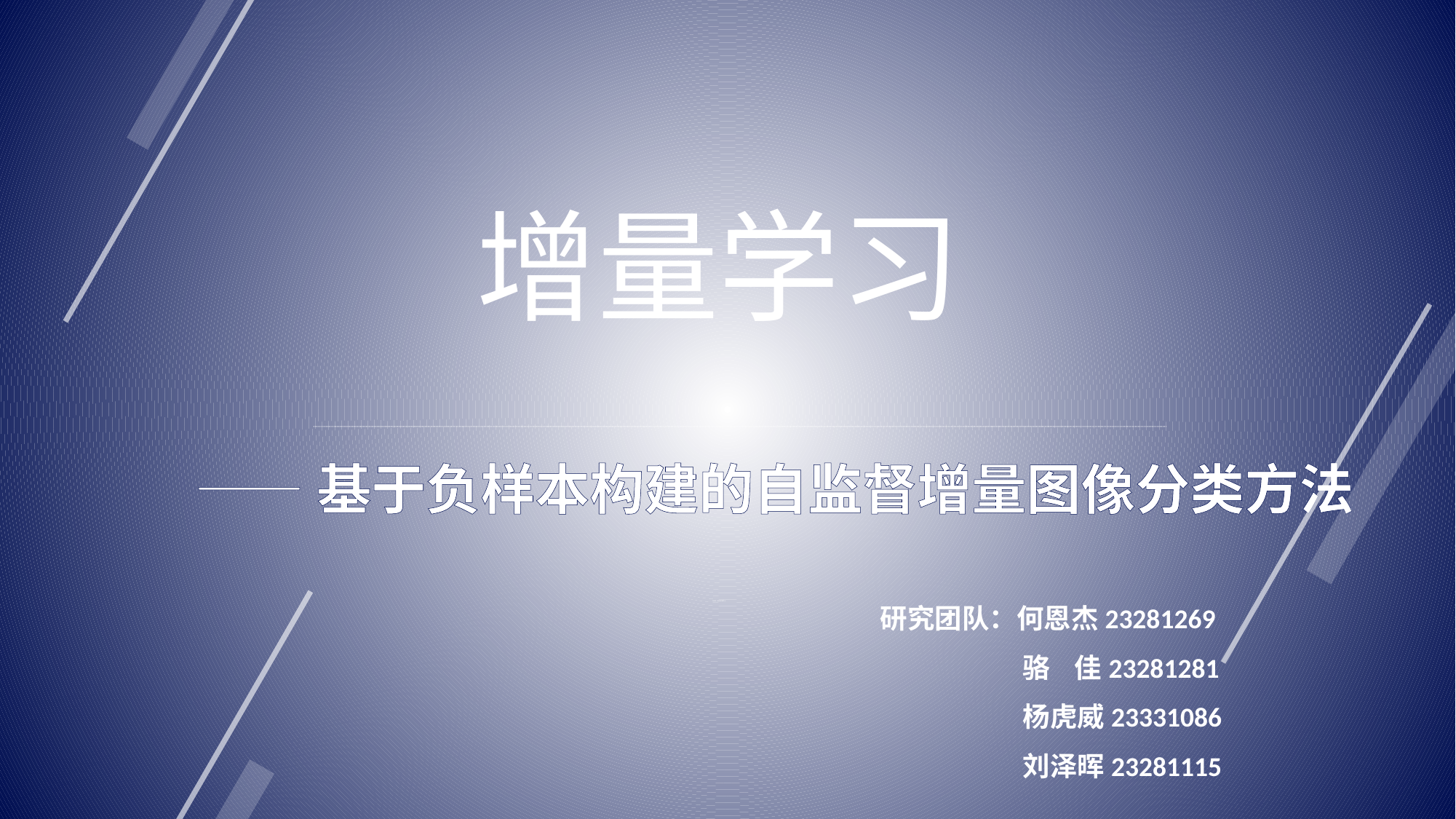

增量学习

——基于负样本构建的自监督增量图像分类方法

研究团队：何恩杰23281269
                      骆    佳23281281
                      杨虎威23331086
                      刘泽晖23281115
YOUR  NAME制作人